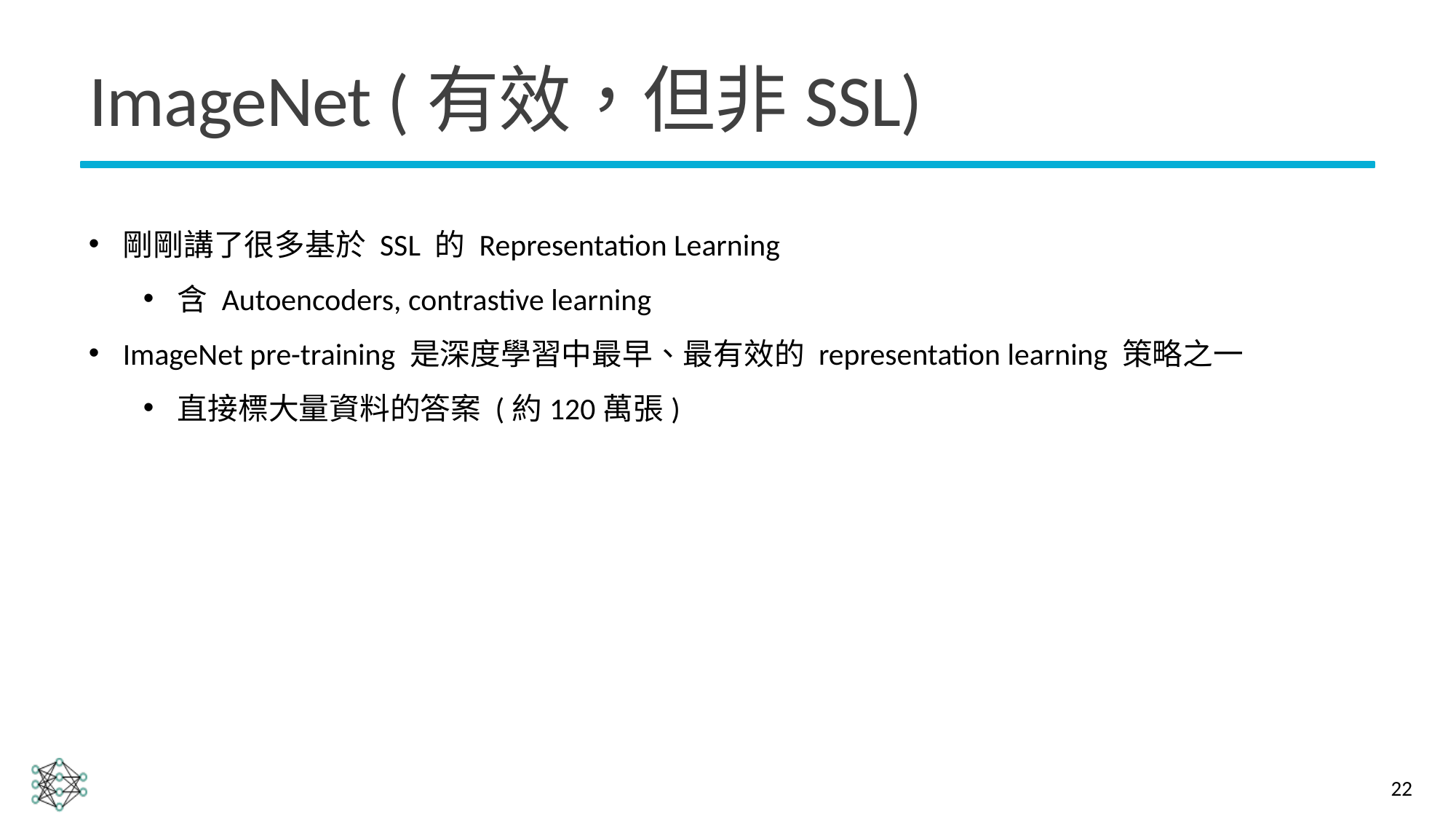

# ImageNet (有效，但非SSL)
剛剛講了很多基於 SSL 的 Representation Learning
含 Autoencoders, contrastive learning
ImageNet pre-training 是深度學習中最早、最有效的 representation learning 策略之一
直接標大量資料的答案 (約120萬張)
22